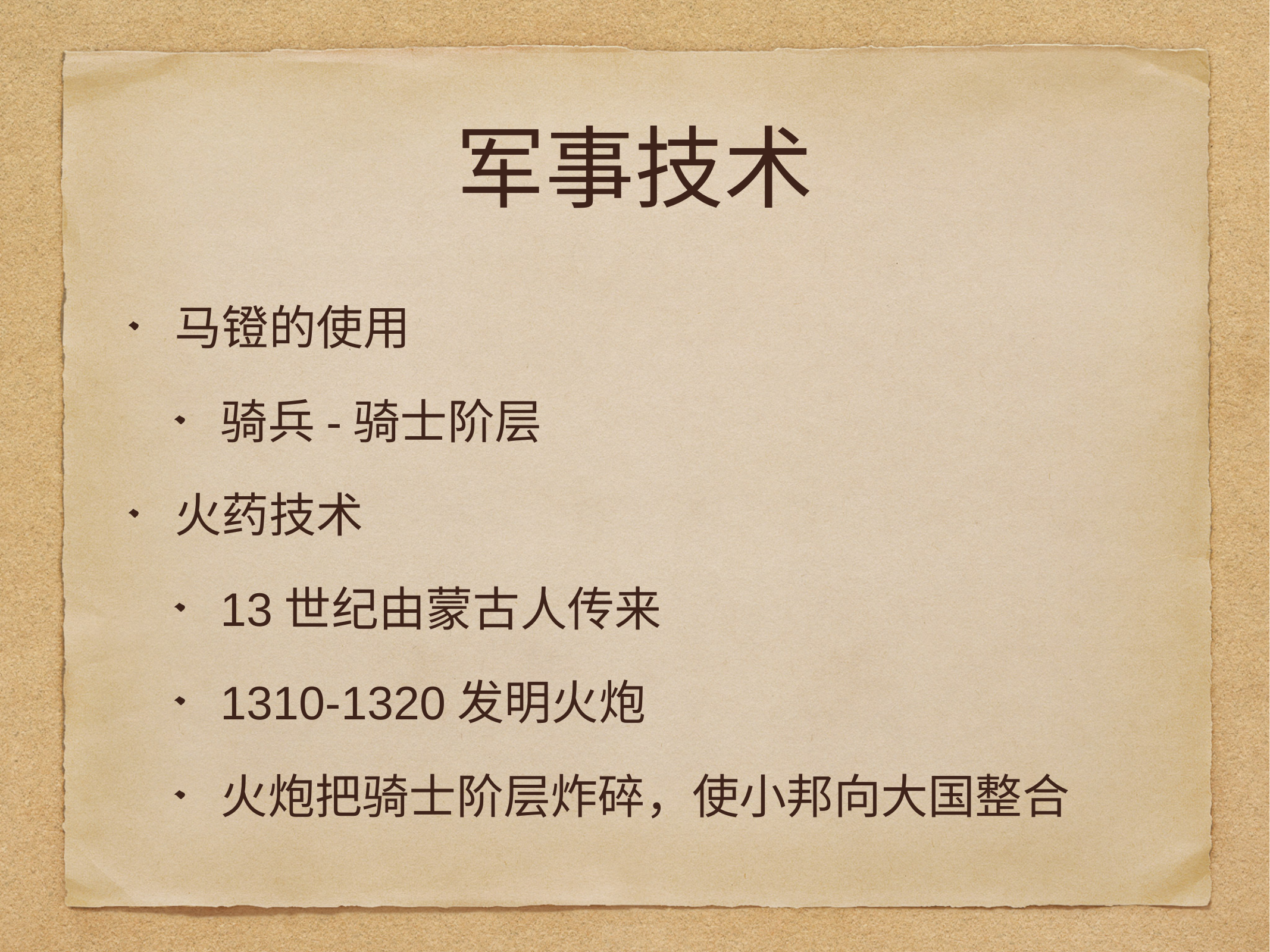

# 军事技术
马镫的使用
骑兵-骑士阶层
火药技术
13世纪由蒙古人传来
1310-1320发明火炮
火炮把骑士阶层炸碎，使小邦向大国整合